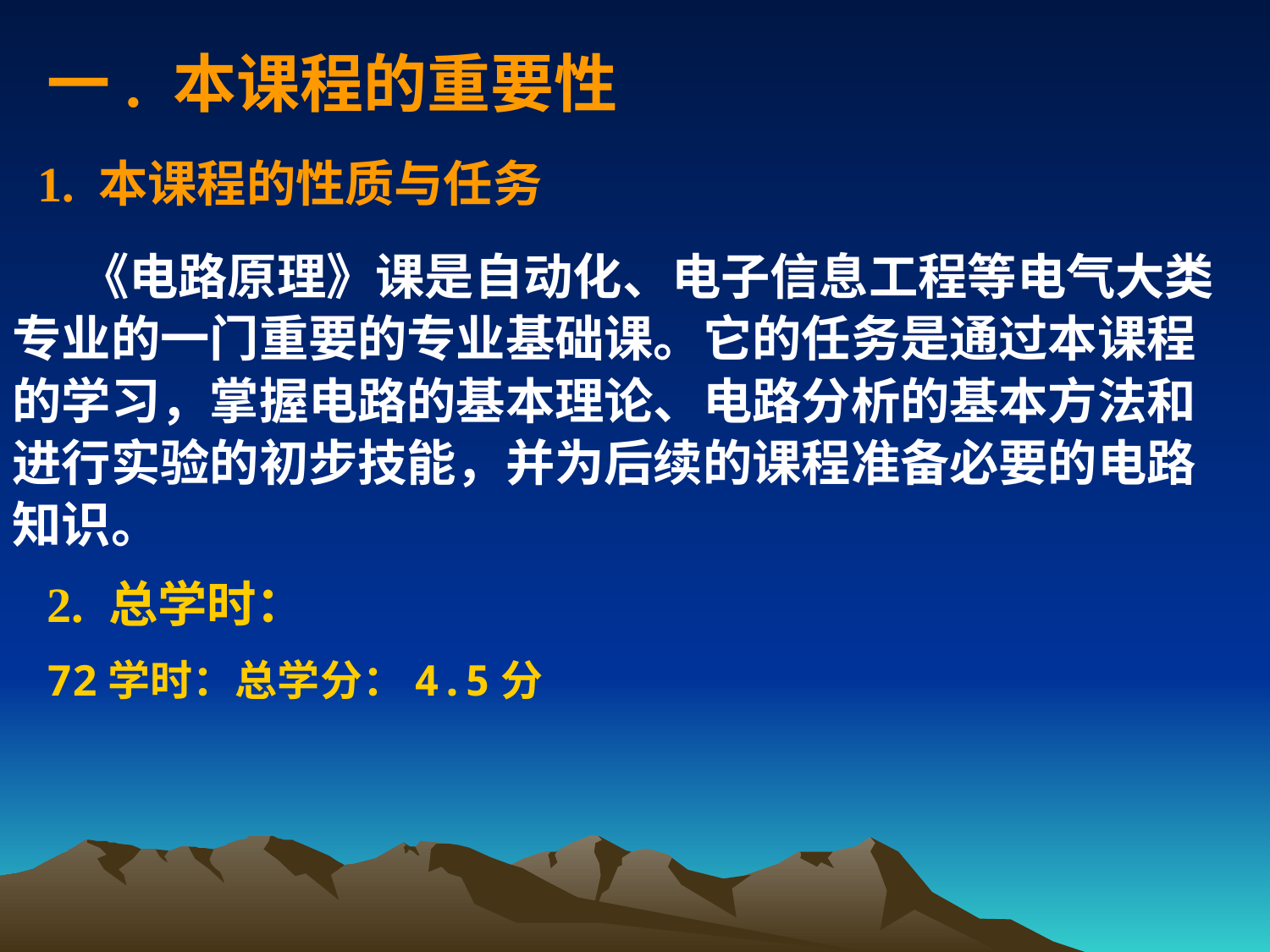

一. 本课程的重要性
1. 本课程的性质与任务
      《电路原理》课是自动化、电子信息工程等电气大类专业的一门重要的专业基础课。它的任务是通过本课程的学习，掌握电路的基本理论、电路分析的基本方法和进行实验的初步技能，并为后续的课程准备必要的电路知识。
2. 总学时：
72学时：总学分：4.5分